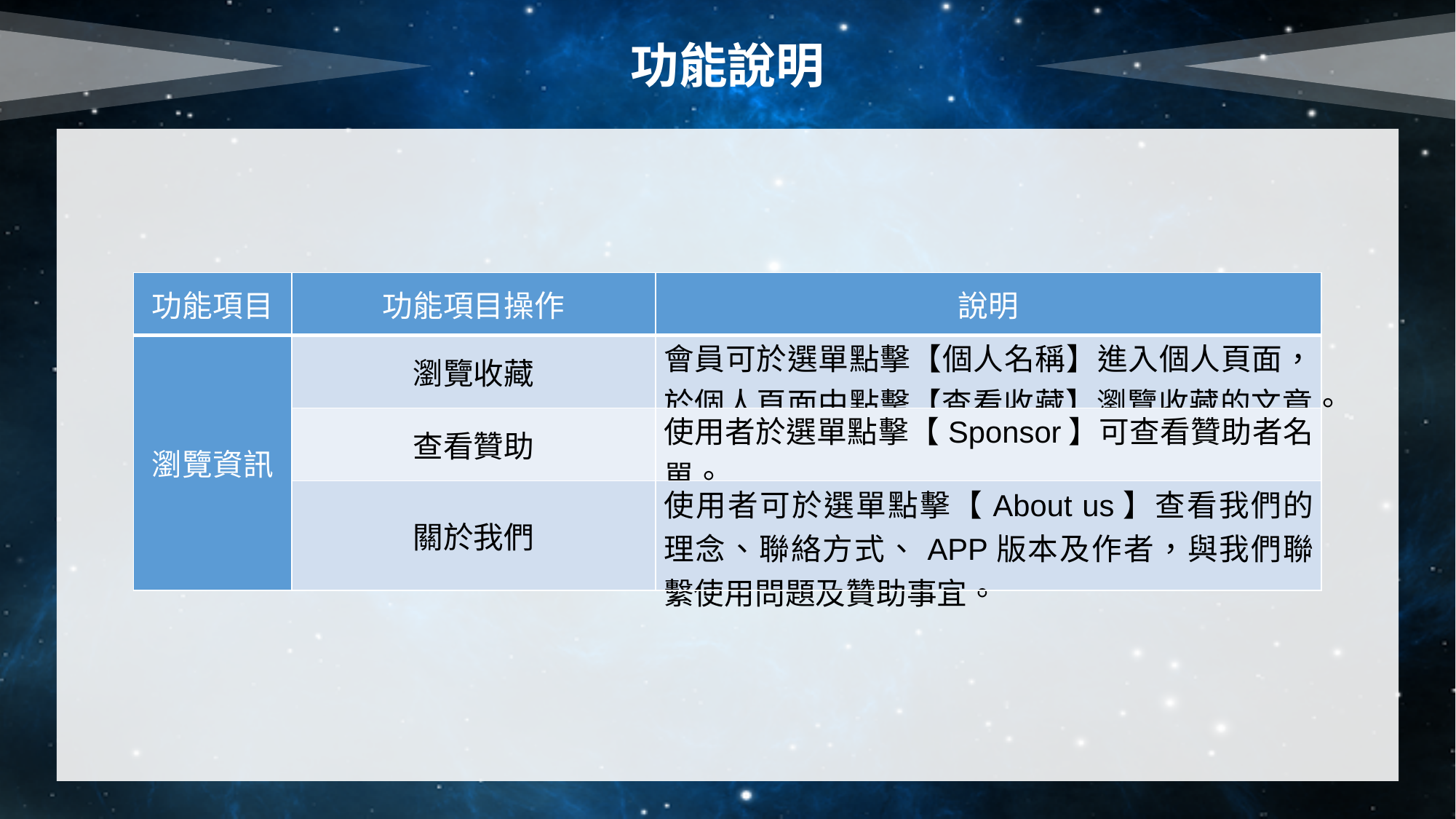

功能說明

| 功能項目 | 功能項目操作 | 說明 |
| --- | --- | --- |
| 瀏覽資訊 | 瀏覽收藏 | 會員可於選單點擊【個人名稱】進入個人頁面，於個人頁面中點擊【查看收藏】瀏覽收藏的文章。 |
|  | 查看贊助 | 使用者於選單點擊【Sponsor】可查看贊助者名單。 |
|  | 關於我們 | 使用者可於選單點擊【About us】查看我們的理念、聯絡方式、APP版本及作者，與我們聯繫使用問題及贊助事宜。 |